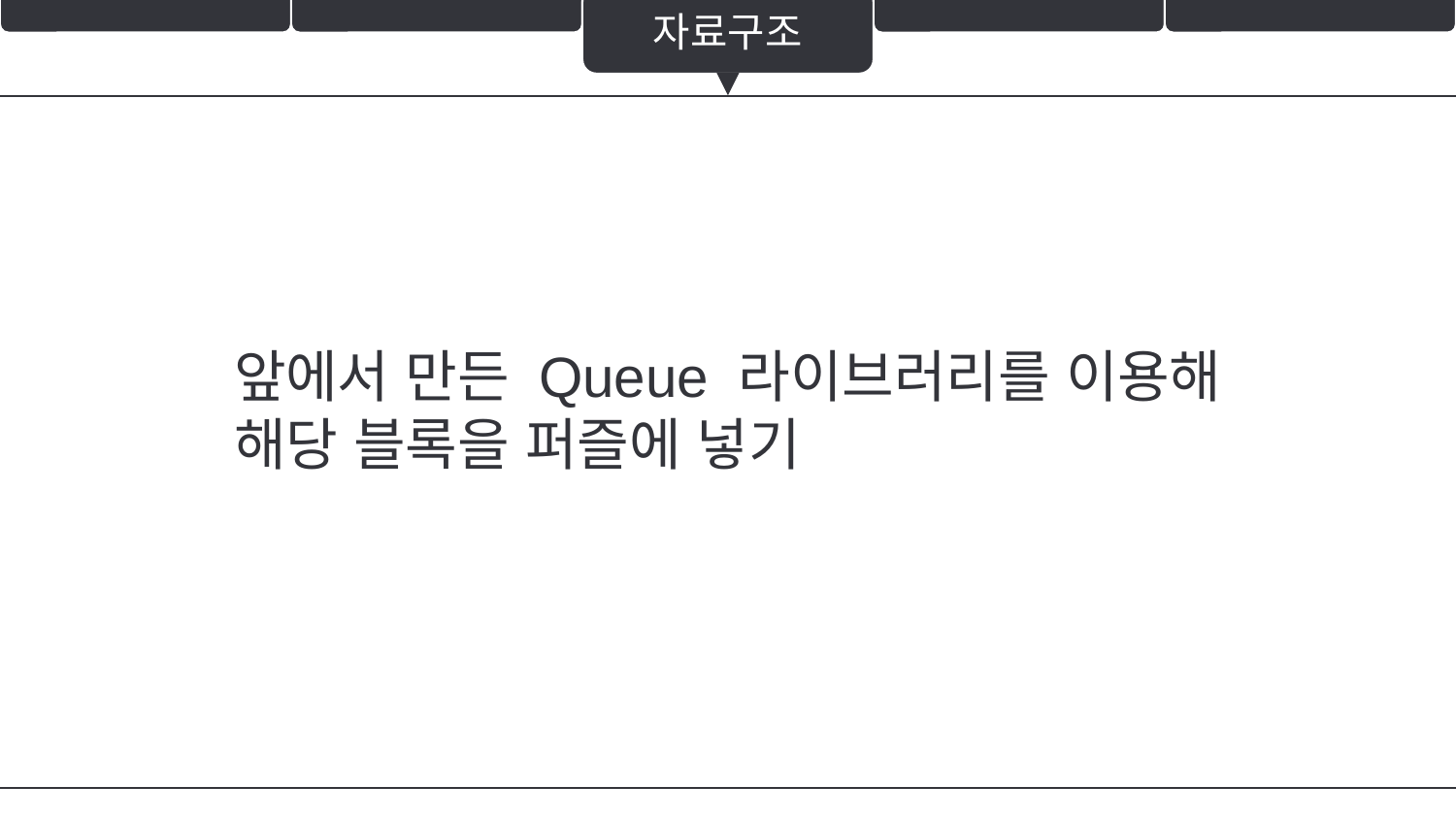

자료구조
앞에서 만든 Queue 라이브러리를 이용해
해당 블록을 퍼즐에 넣기